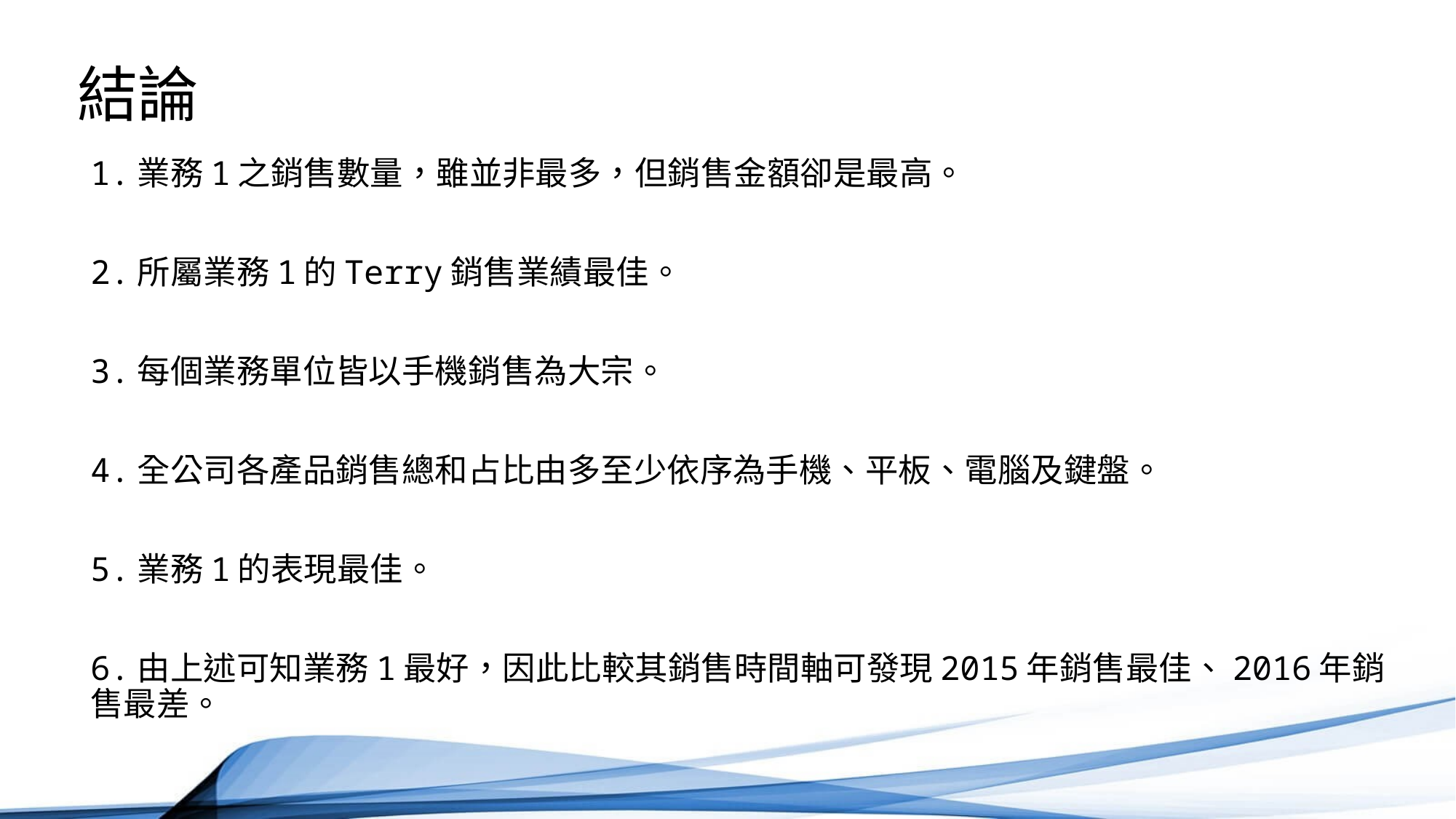

# 結論
1.業務1之銷售數量，雖並非最多，但銷售金額卻是最高。

2.所屬業務1的Terry銷售業績最佳。

3.每個業務單位皆以手機銷售為大宗。

4.全公司各產品銷售總和占比由多至少依序為手機、平板、電腦及鍵盤。

5.業務1的表現最佳。

6.由上述可知業務1最好，因此比較其銷售時間軸可發現2015年銷售最佳、2016年銷售最差。